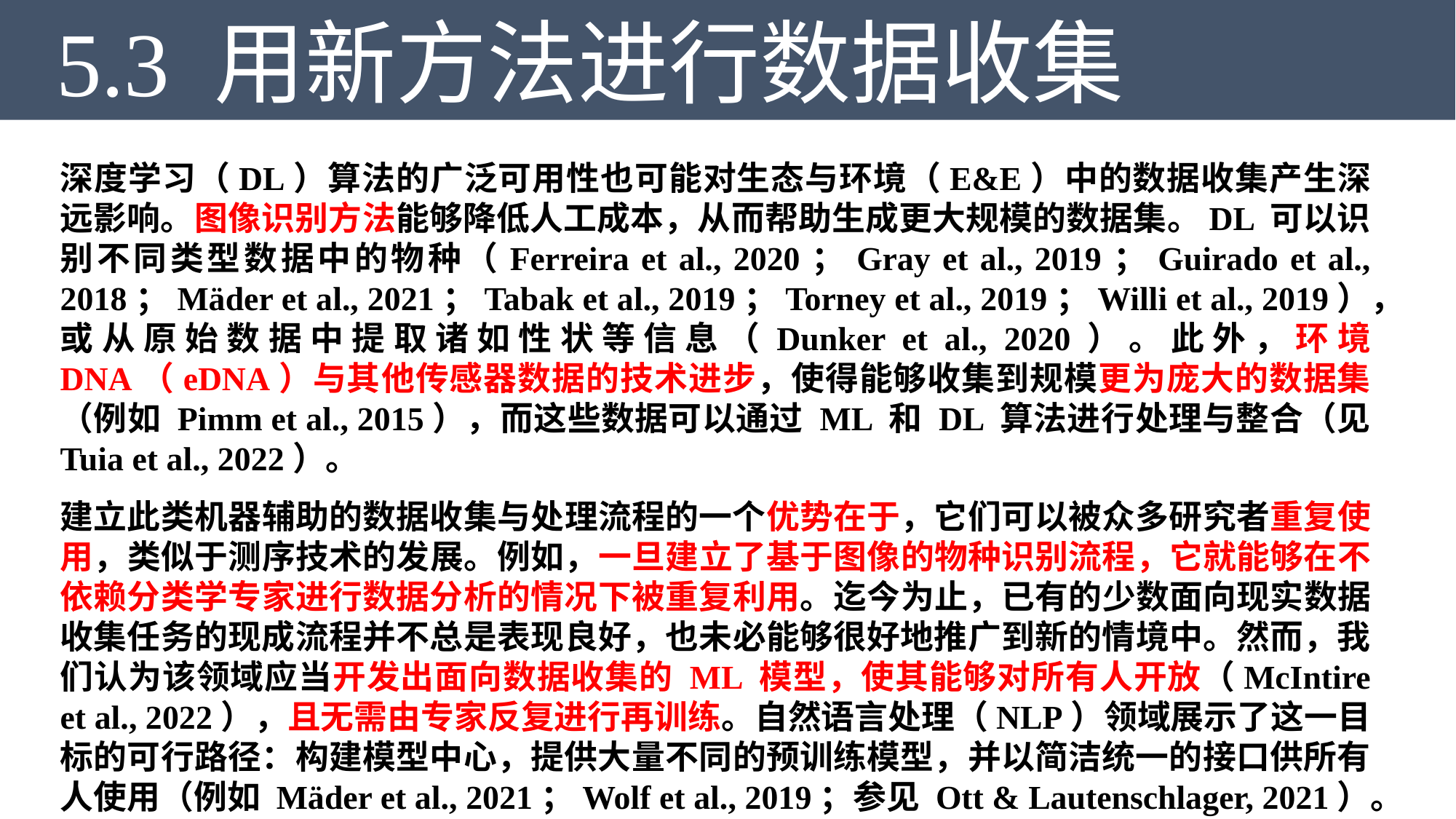

5.3 用新方法进行数据收集
深度学习（DL）算法的广泛可用性也可能对生态与环境（E&E）中的数据收集产生深远影响。图像识别方法能够降低人工成本，从而帮助生成更大规模的数据集。DL 可以识别不同类型数据中的物种（Ferreira et al., 2020；Gray et al., 2019；Guirado et al., 2018；Mäder et al., 2021；Tabak et al., 2019；Torney et al., 2019；Willi et al., 2019），或从原始数据中提取诸如性状等信息（Dunker et al., 2020）。此外，环境 DNA（eDNA）与其他传感器数据的技术进步，使得能够收集到规模更为庞大的数据集（例如 Pimm et al., 2015），而这些数据可以通过 ML 和 DL 算法进行处理与整合（见 Tuia et al., 2022）。
建立此类机器辅助的数据收集与处理流程的一个优势在于，它们可以被众多研究者重复使用，类似于测序技术的发展。例如，一旦建立了基于图像的物种识别流程，它就能够在不依赖分类学专家进行数据分析的情况下被重复利用。迄今为止，已有的少数面向现实数据收集任务的现成流程并不总是表现良好，也未必能够很好地推广到新的情境中。然而，我们认为该领域应当开发出面向数据收集的 ML 模型，使其能够对所有人开放（McIntire et al., 2022），且无需由专家反复进行再训练。自然语言处理（NLP）领域展示了这一目标的可行路径：构建模型中心，提供大量不同的预训练模型，并以简洁统一的接口供所有人使用（例如 Mäder et al., 2021；Wolf et al., 2019；参见 Ott & Lautenschlager, 2021）。